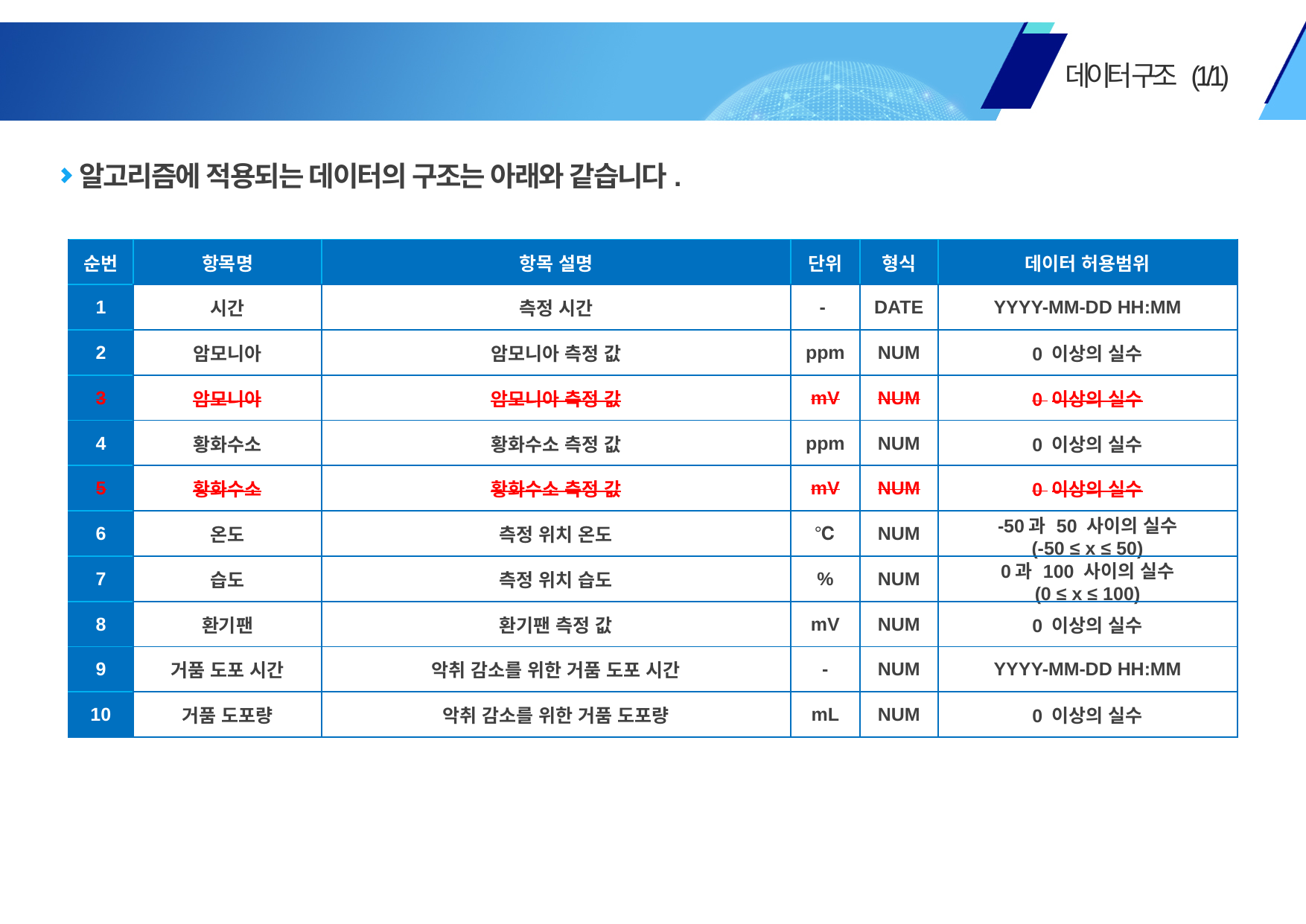

세부 과제명 :
IoT 빅데이터 및 인공지능 기반의 축산 악취 실시간 조기 예,경보 알고리즘 개발 및 실증 연구
Ⅱ
데이터 구조  (1/1)
알고리즘에 적용되는 데이터의 구조는 아래와 같습니다.
| 순번 | 항목명 | 항목 설명 | 단위 | 형식 | 데이터 허용범위 |
| --- | --- | --- | --- | --- | --- |
| 1 | 시간 | 측정 시간 | - | DATE | YYYY-MM-DD HH:MM |
| 2 | 암모니아 | 암모니아 측정 값 | ppm | NUM | 0 이상의 실수 |
| 3 | 암모니아 | 암모니아 측정 값 | mV | NUM | 0 이상의 실수 |
| 4 | 황화수소 | 황화수소 측정 값 | ppm | NUM | 0 이상의 실수 |
| 5 | 황화수소 | 황화수소 측정 값 | mV | NUM | 0 이상의 실수 |
| 6 | 온도 | 측정 위치 온도 | ℃ | NUM | -50과 50 사이의 실수 (-50 ≤ x ≤ 50) |
| 7 | 습도 | 측정 위치 습도 | % | NUM | 0과 100 사이의 실수 (0 ≤ x ≤ 100) |
| 8 | 환기팬 | 환기팬 측정 값 | mV | NUM | 0 이상의 실수 |
| 9 | 거품 도포 시간 | 악취 감소를 위한 거품 도포 시간 | - | NUM | YYYY-MM-DD HH:MM |
| 10 | 거품 도포량 | 악취 감소를 위한 거품 도포량 | mL | NUM | 0 이상의 실수 |